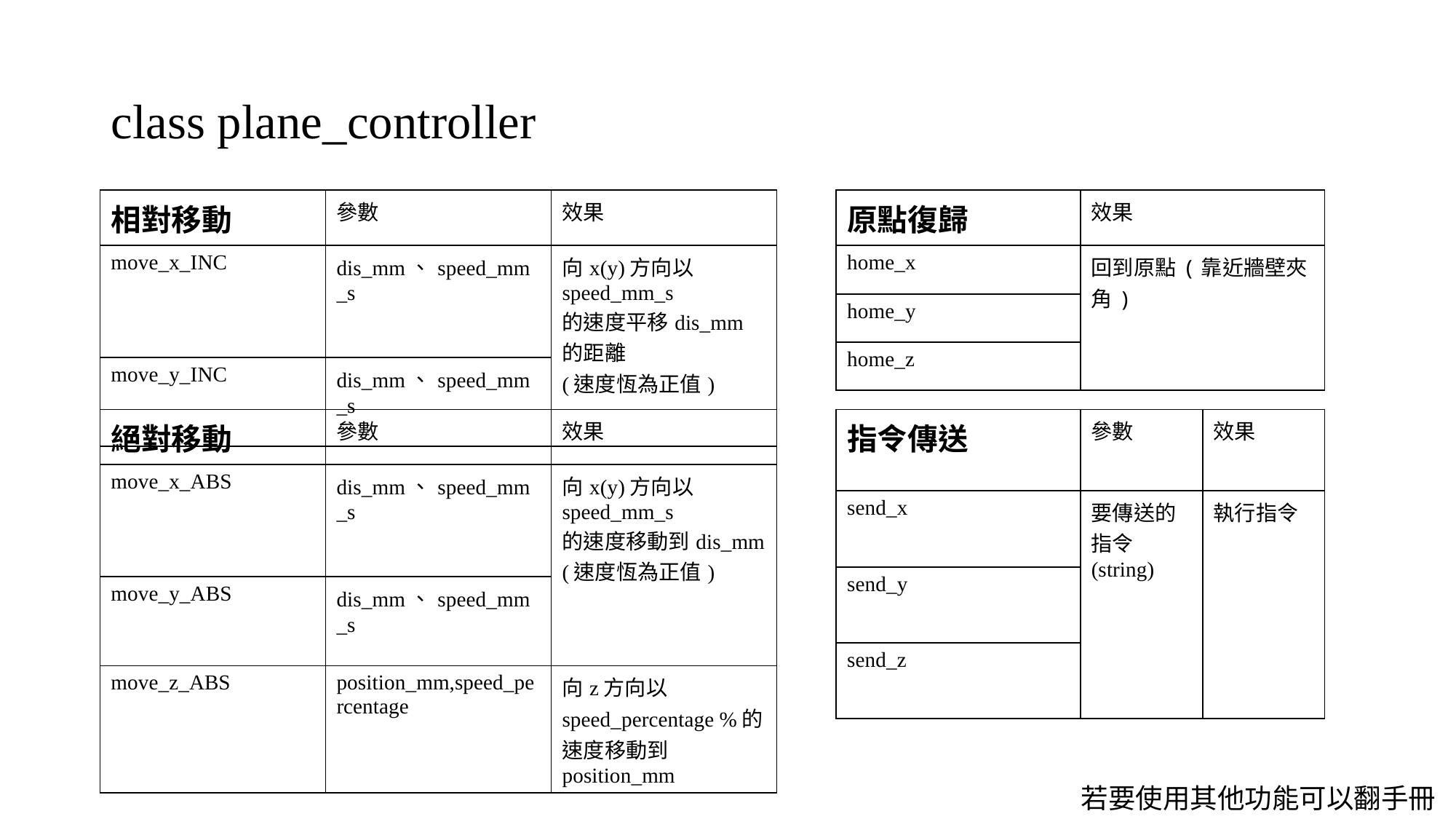

# class plane_controller
| 相對移動 | 參數 | 效果 |
| --- | --- | --- |
| move\_x\_INC | dis\_mm、speed\_mm\_s | 向x(y)方向以speed\_mm\_s 的速度平移dis\_mm的距離 (速度恆為正值) |
| move\_y\_INC | dis\_mm、speed\_mm\_s |  |
| 原點復歸 | 效果 |
| --- | --- |
| home\_x | 回到原點(靠近牆壁夾角) |
| home\_y |  |
| home\_z | 向z方向以speed\_percentage %的速度移動到position\_mm |
| 絕對移動 | 參數 | 效果 |
| --- | --- | --- |
| move\_x\_ABS | dis\_mm、speed\_mm\_s | 向x(y)方向以speed\_mm\_s 的速度移動到dis\_mm (速度恆為正值) |
| move\_y\_ABS | dis\_mm、speed\_mm\_s |  |
| move\_z\_ABS | position\_mm,speed\_percentage | 向z方向以speed\_percentage %的速度移動到position\_mm |
| 指令傳送 | 參數 | 效果 |
| --- | --- | --- |
| send\_x | 要傳送的指令(string) | 執行指令 |
| send\_y |  |  |
| send\_z | 向z方向以speed\_percentage %的速度移動到position\_mm |  |
若要使用其他功能可以翻手冊